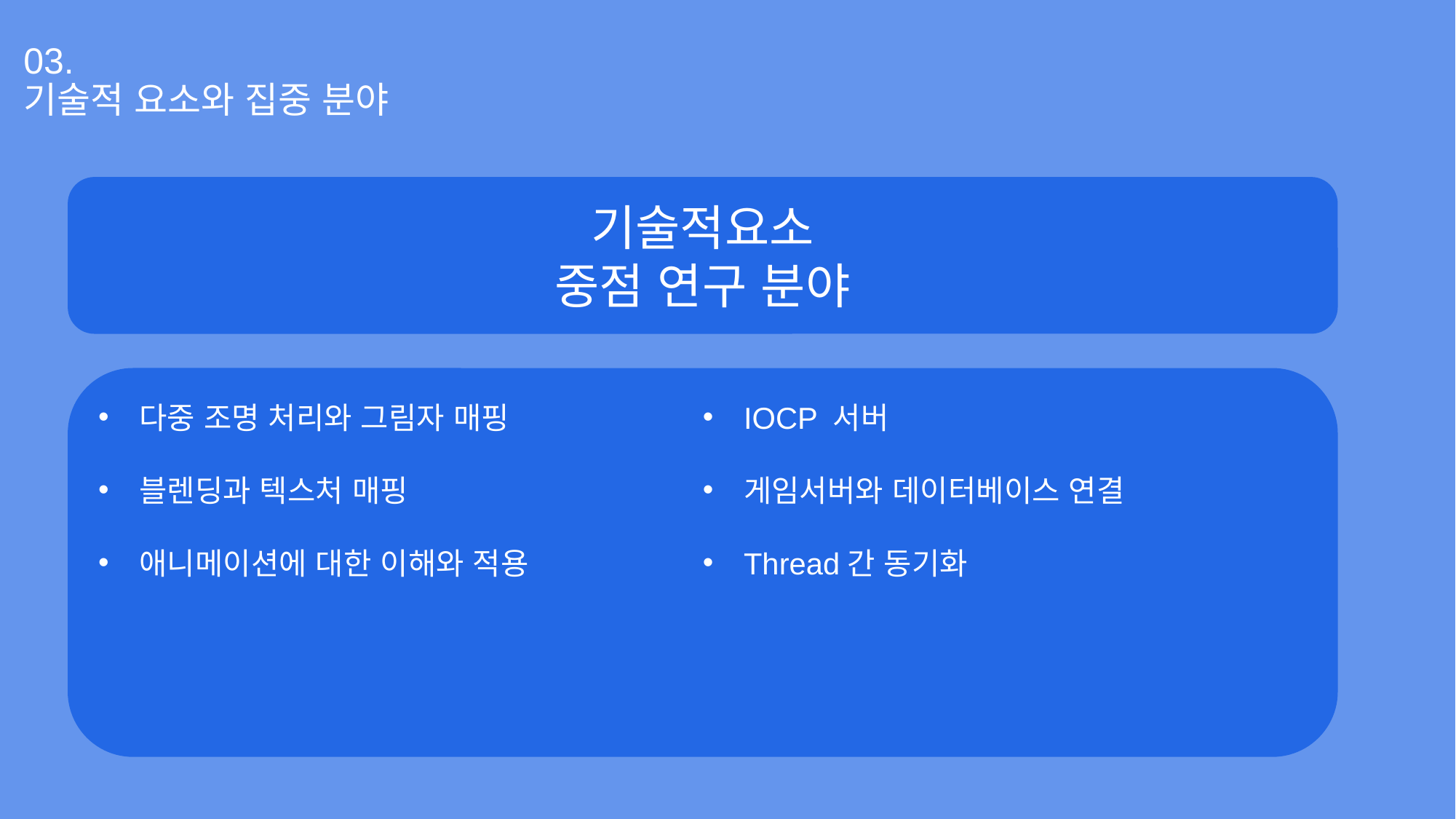

# 03. 기술적 요소와 집중 분야
기술적요소
중점 연구 분야
다중 조명 처리와 그림자 매핑

블렌딩과 텍스처 매핑

애니메이션에 대한 이해와 적용

IOCP 서버

게임서버와 데이터베이스 연결

Thread간 동기화